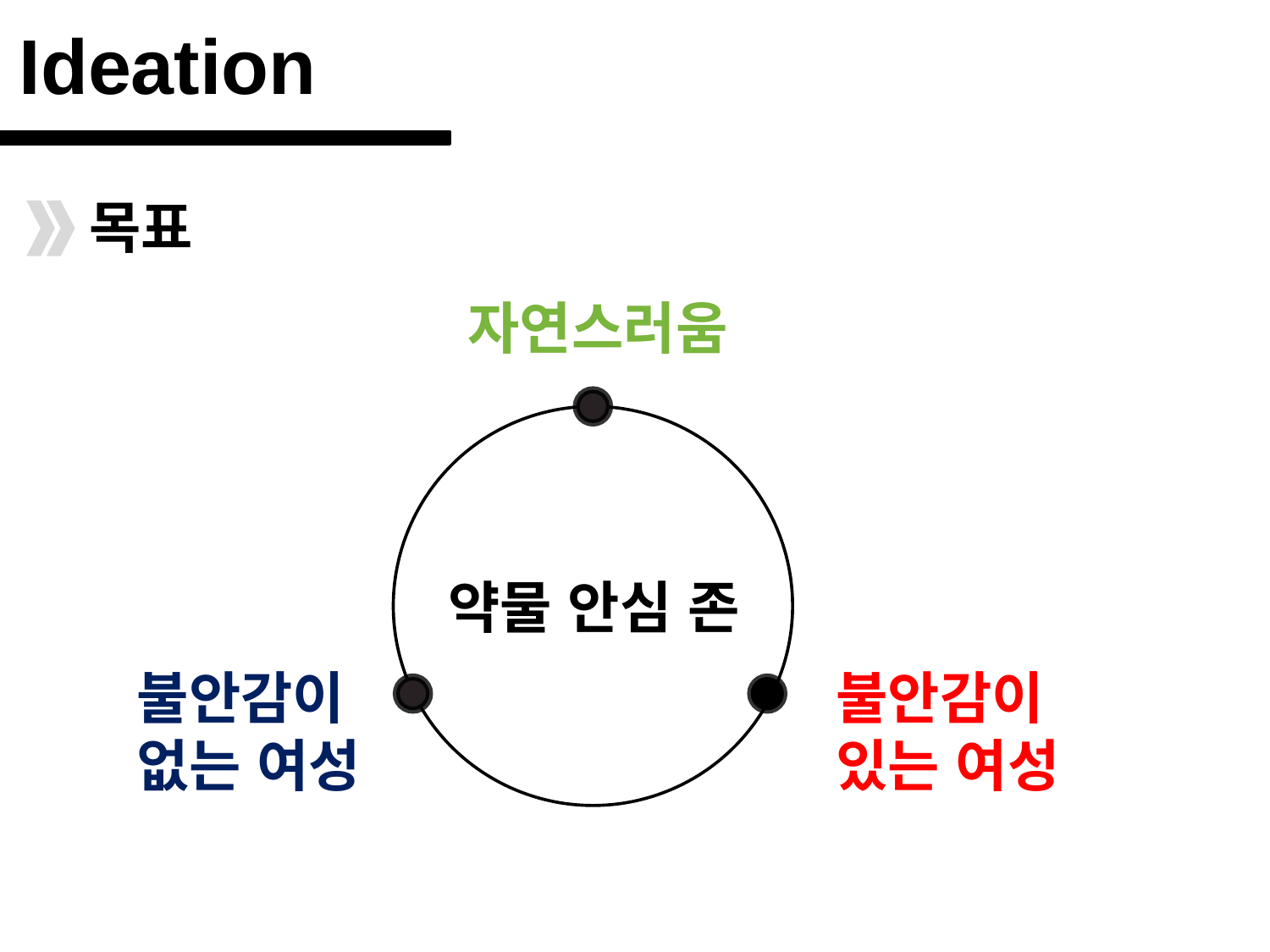

Ideation

목표

자연스러움

약물 안심 존
불안감이
없는 여성
불안감이
있는 여성